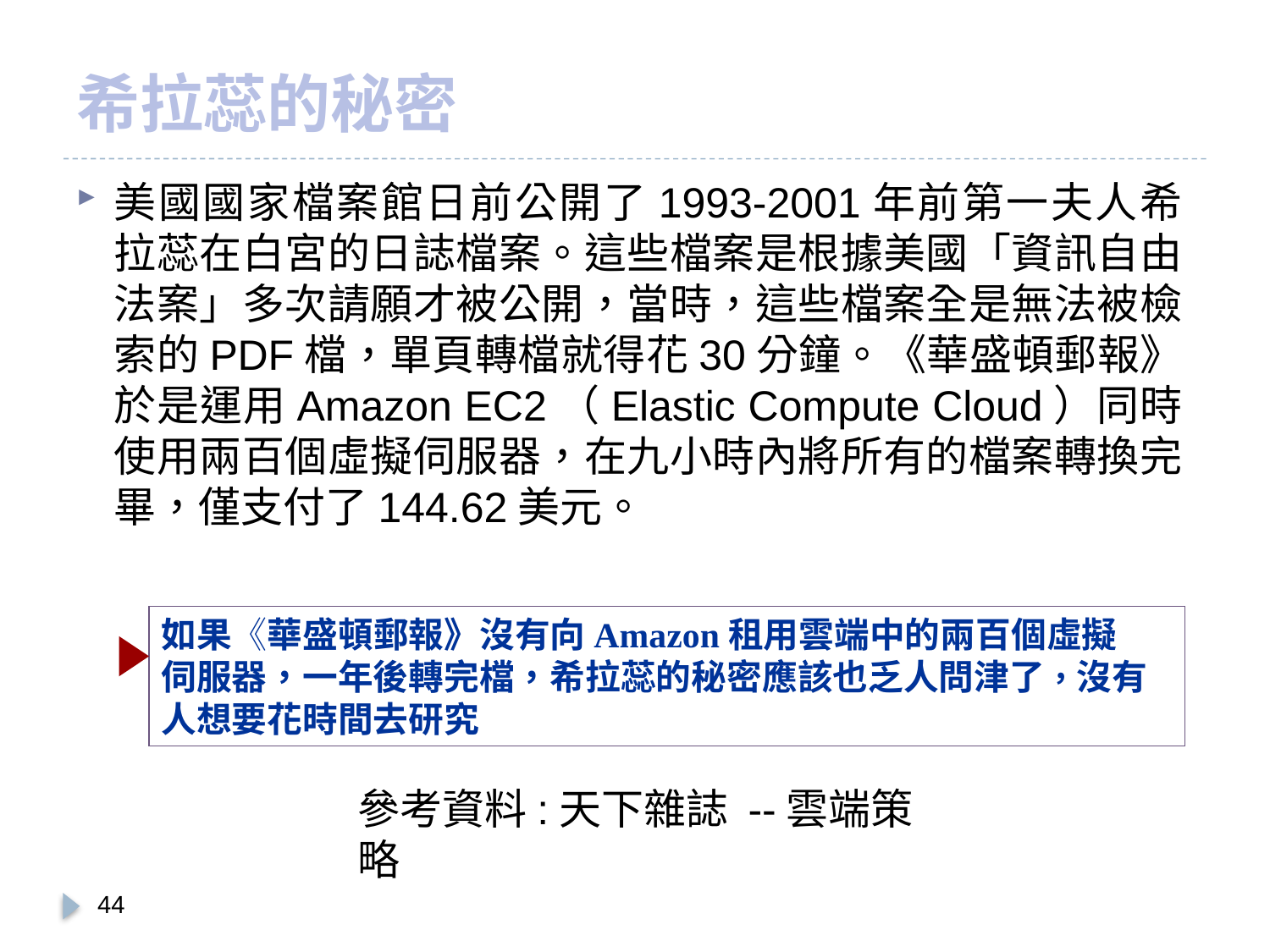

# 希拉蕊的秘密
美國國家檔案館日前公開了1993-2001年前第一夫人希拉蕊在白宮的日誌檔案。這些檔案是根據美國「資訊自由法案」多次請願才被公開，當時，這些檔案全是無法被檢索的PDF檔，單頁轉檔就得花30分鐘。《華盛頓郵報》於是運用Amazon EC2（Elastic Compute Cloud）同時使用兩百個虛擬伺服器，在九小時內將所有的檔案轉換完畢，僅支付了144.62美元。

如果《華盛頓郵報》沒有向Amazon租用雲端中的兩百個虛擬
伺服器，一年後轉完檔，希拉蕊的秘密應該也乏人問津了，沒有人想要花時間去研究

參考資料:天下雜誌 --雲端策略
44